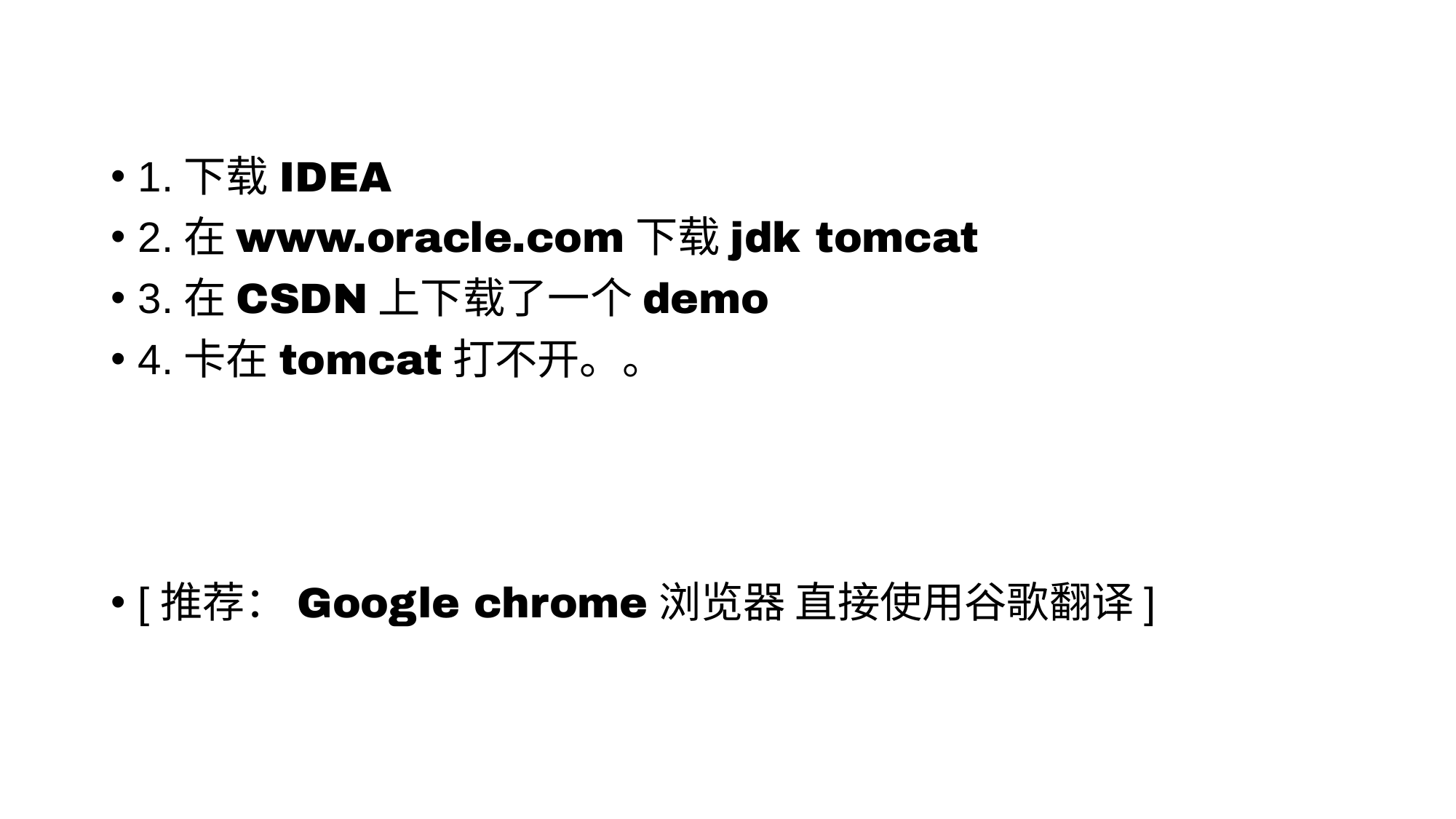

1.下载IDEA
2.在www.oracle.com下载jdk tomcat
3.在CSDN上下载了一个demo
4.卡在tomcat打不开。。

[推荐：Google chrome浏览器 直接使用谷歌翻译]